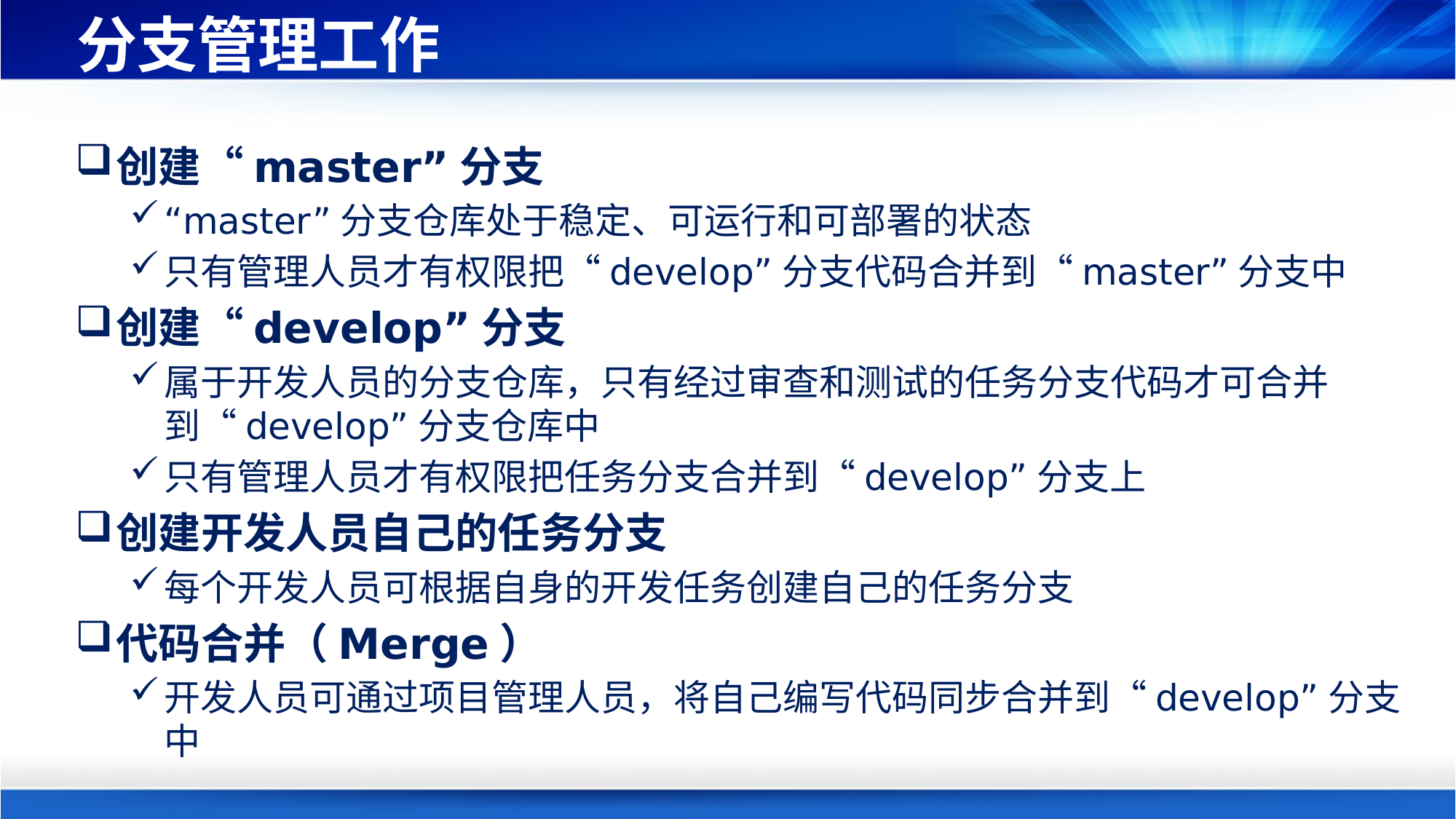

# 分支管理工作
创建“master”分支
“master”分支仓库处于稳定、可运行和可部署的状态
只有管理人员才有权限把“develop”分支代码合并到“master”分支中
创建“develop”分支
属于开发人员的分支仓库，只有经过审查和测试的任务分支代码才可合并到“develop”分支仓库中
只有管理人员才有权限把任务分支合并到“develop”分支上
创建开发人员自己的任务分支
每个开发人员可根据自身的开发任务创建自己的任务分支
代码合并（Merge）
开发人员可通过项目管理人员，将自己编写代码同步合并到“develop”分支中